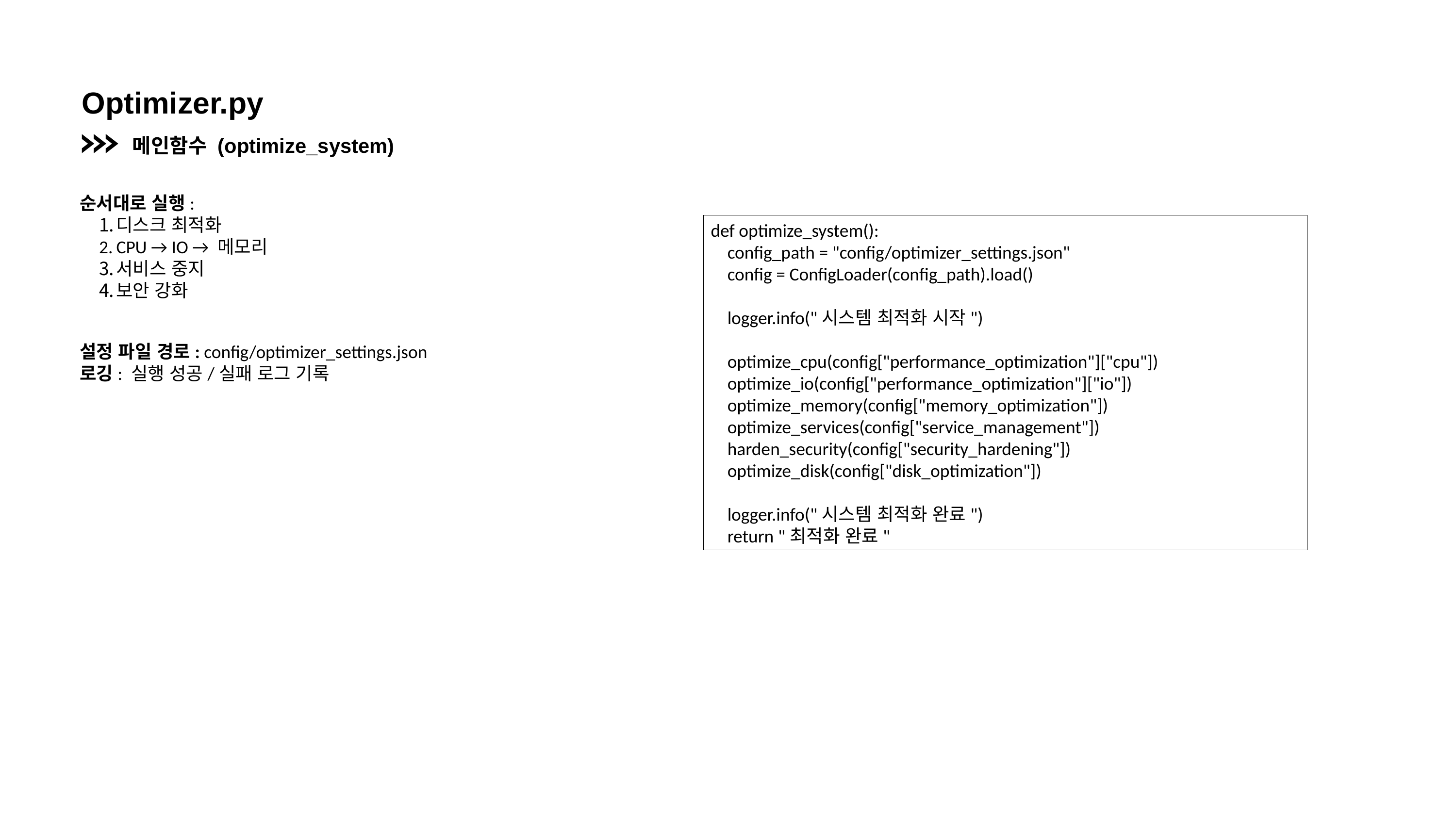

Optimizer.py
메인함수 (optimize_system)

순서대로 실행:
디스크 최적화
CPU → IO → 메모리
서비스 중지
보안 강화
def optimize_system():
    config_path = "config/optimizer_settings.json"
    config = ConfigLoader(config_path).load()

    logger.info("시스템 최적화 시작")

    optimize_cpu(config["performance_optimization"]["cpu"])
    optimize_io(config["performance_optimization"]["io"])
    optimize_memory(config["memory_optimization"])
    optimize_services(config["service_management"])
    harden_security(config["security_hardening"])
    optimize_disk(config["disk_optimization"])

    logger.info("시스템 최적화 완료")
    return "최적화 완료"
설정 파일 경로: config/optimizer_settings.json
로깅: 실행 성공/실패 로그 기록